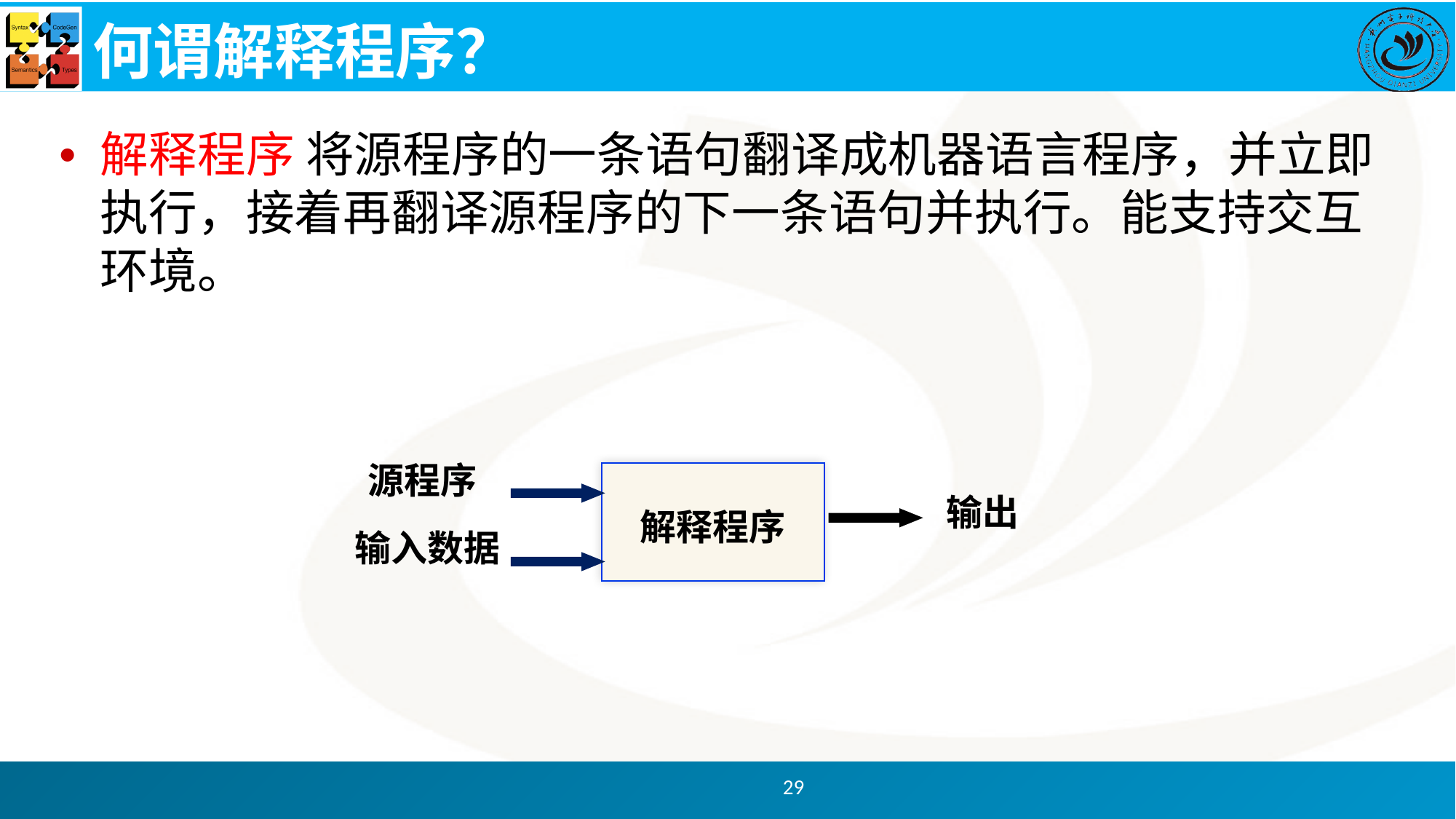

# 何谓解释程序？
解释程序 将源程序的一条语句翻译成机器语言程序，并立即执行，接着再翻译源程序的下一条语句并执行。能支持交互环境。
源程序
输出
解释程序

输入数据

29